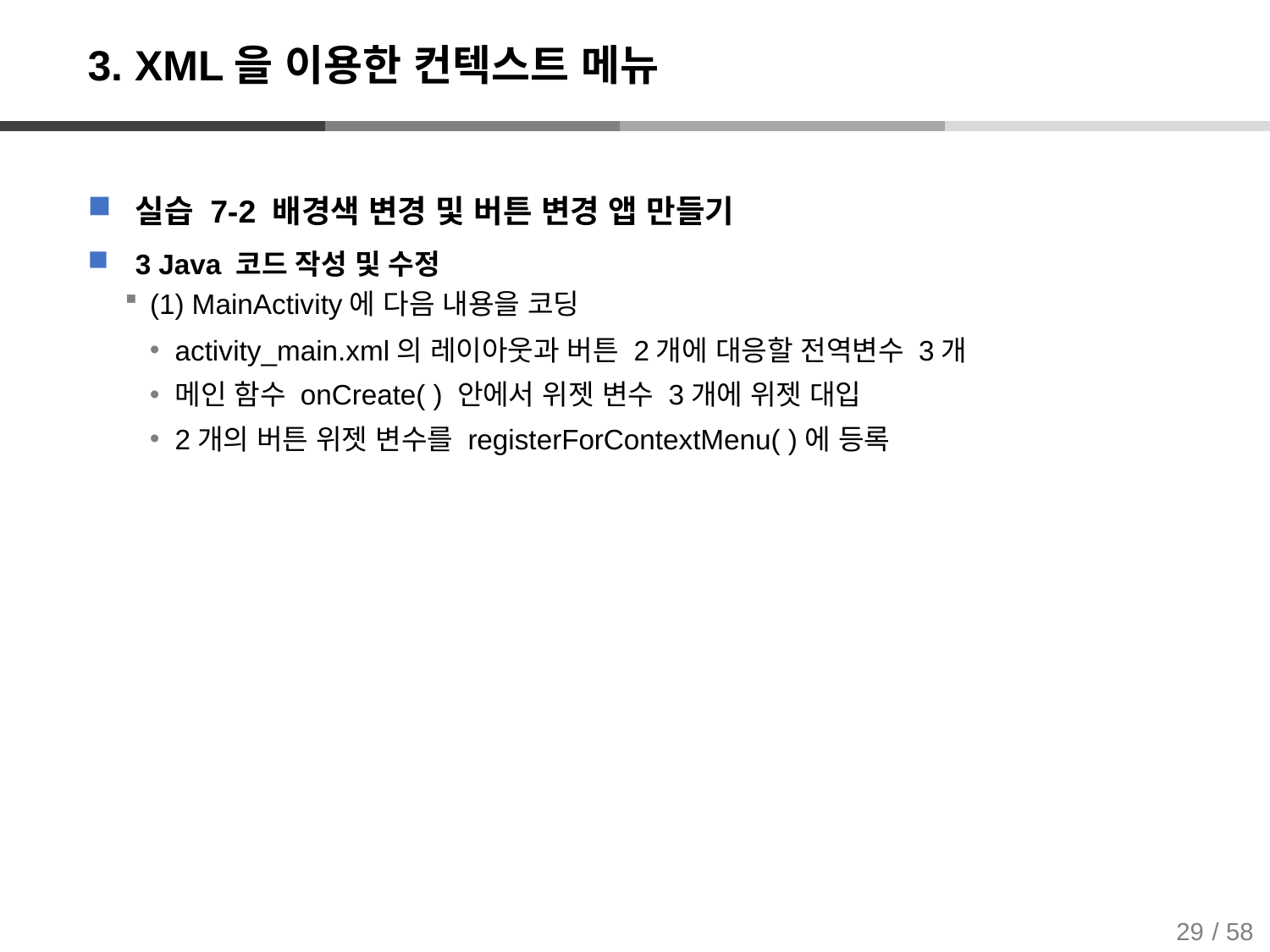

# 3. XML을 이용한 컨텍스트 메뉴
실습 7-2 배경색 변경 및 버튼 변경 앱 만들기
3 Java 코드 작성 및 수정
(1) MainActivity에 다음 내용을 코딩
activity_main.xml의 레이아웃과 버튼 2개에 대응할 전역변수 3개
메인 함수 onCreate( ) 안에서 위젯 변수 3개에 위젯 대입
2개의 버튼 위젯 변수를 registerForContextMenu( )에 등록